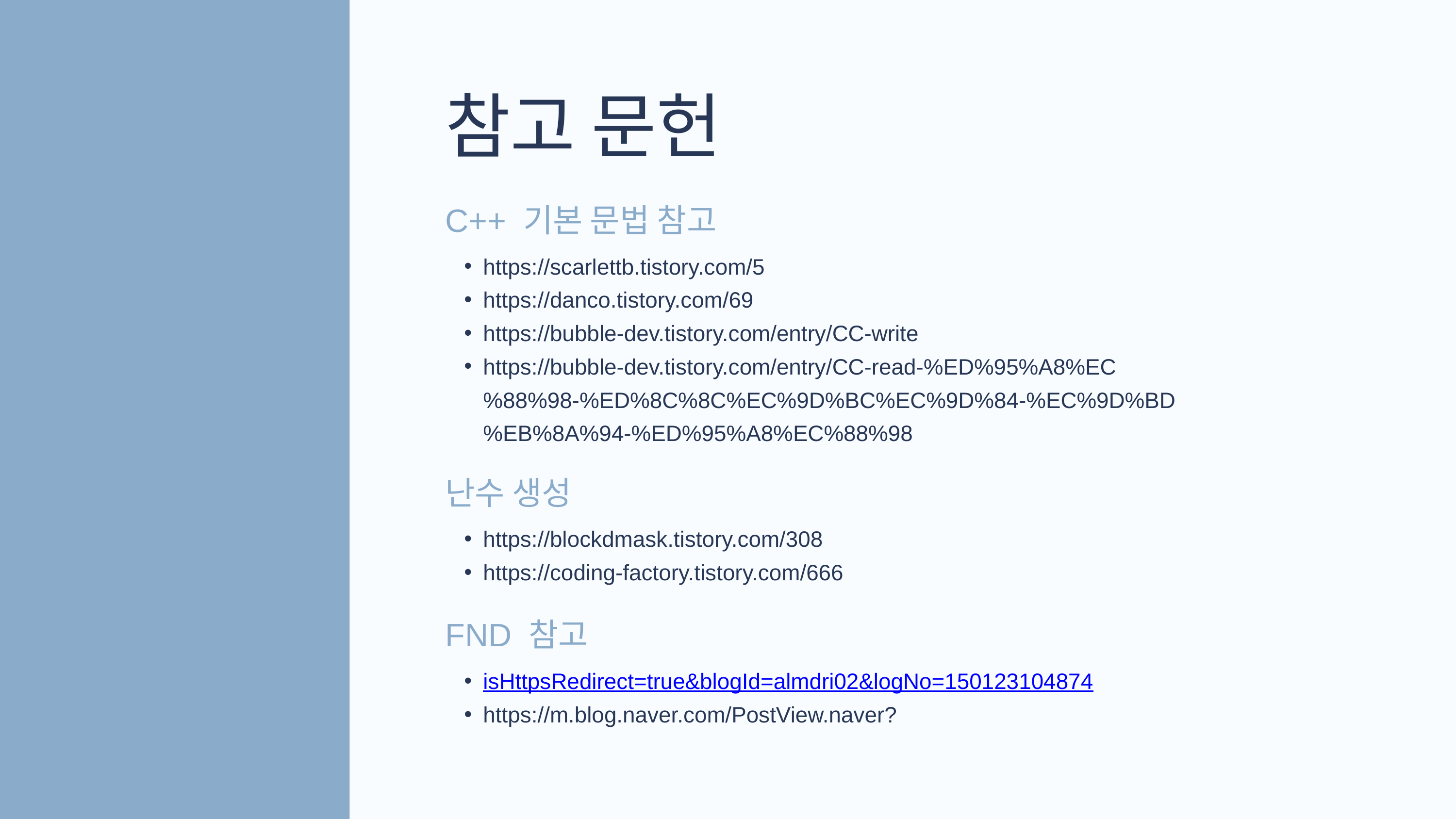

참고 문헌
C++ 기본 문법 참고
https://scarlettb.tistory.com/5
https://danco.tistory.com/69
https://bubble-dev.tistory.com/entry/CC-write
https://bubble-dev.tistory.com/entry/CC-read-%ED%95%A8%EC%88%98-%ED%8C%8C%EC%9D%BC%EC%9D%84-%EC%9D%BD%EB%8A%94-%ED%95%A8%EC%88%98
난수 생성
https://blockdmask.tistory.com/308
https://coding-factory.tistory.com/666
FND 참고
isHttpsRedirect=true&blogId=almdri02&logNo=150123104874
https://m.blog.naver.com/PostView.naver?